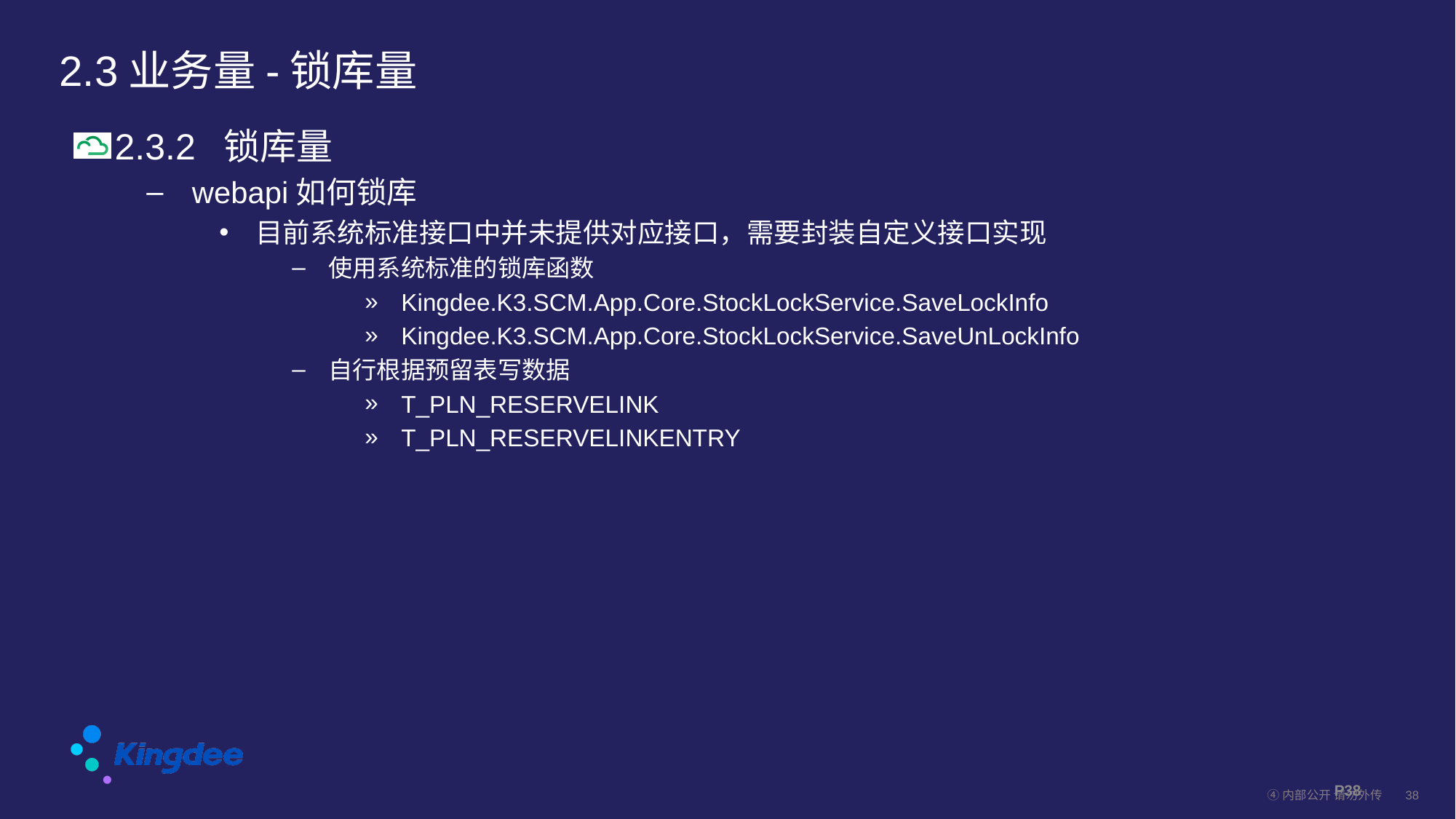

# 2.3业务量-锁库量
2.3.2	锁库量
webapi如何锁库
目前系统标准接口中并未提供对应接口，需要封装自定义接口实现
使用系统标准的锁库函数
Kingdee.K3.SCM.App.Core.StockLockService.SaveLockInfo
Kingdee.K3.SCM.App.Core.StockLockService.SaveUnLockInfo
自行根据预留表写数据
T_PLN_RESERVELINK
T_PLN_RESERVELINKENTRY